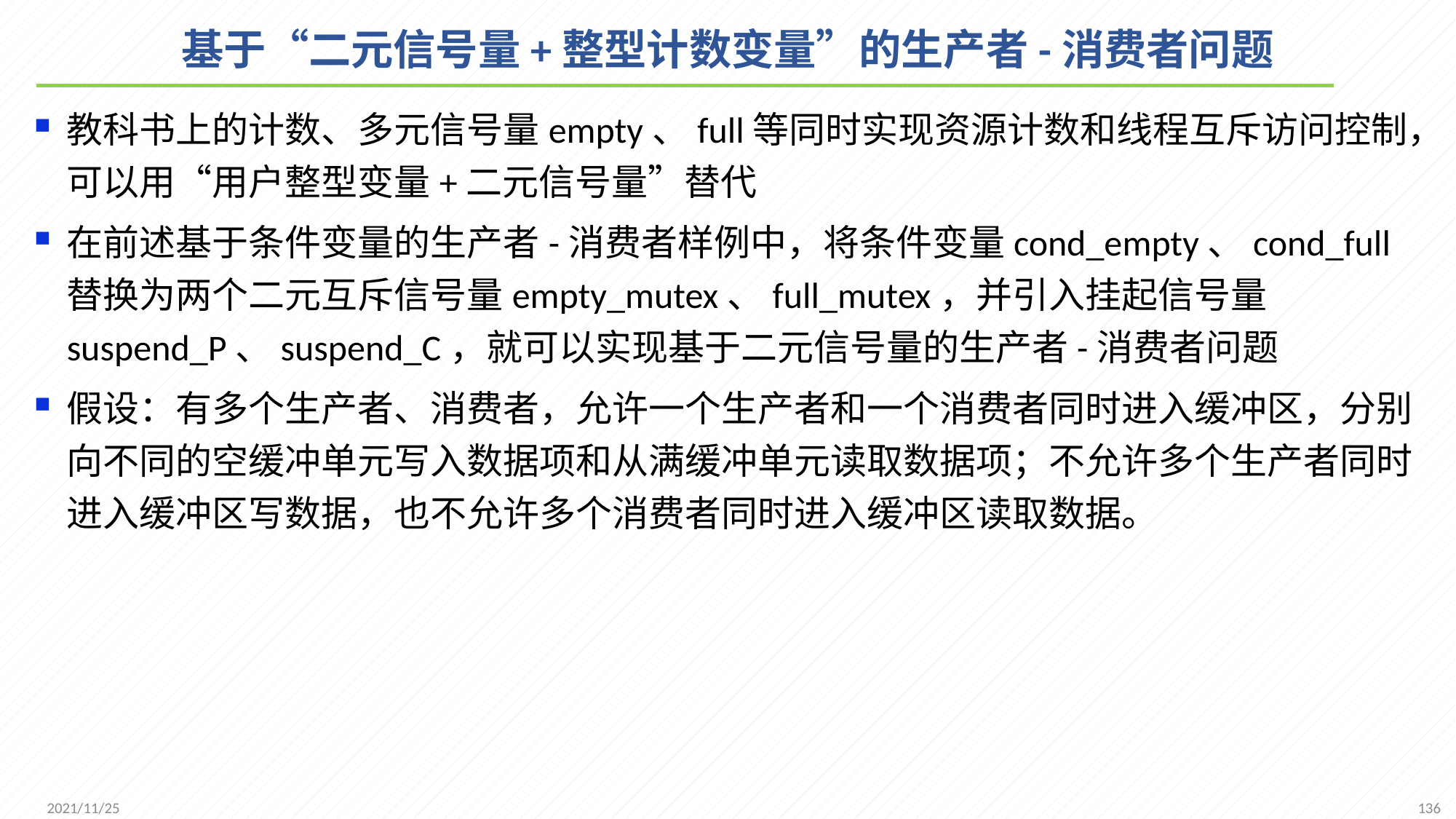

# 基于“二元信号量+整型计数变量”的生产者-消费者问题
教科书上的计数、多元信号量empty、full等同时实现资源计数和线程互斥访问控制，可以用“用户整型变量+二元信号量”替代
在前述基于条件变量的生产者-消费者样例中，将条件变量cond_empty、cond_full替换为两个二元互斥信号量empty_mutex、full_mutex，并引入挂起信号量suspend_P、suspend_C，就可以实现基于二元信号量的生产者-消费者问题
假设：有多个生产者、消费者，允许一个生产者和一个消费者同时进入缓冲区，分别向不同的空缓冲单元写入数据项和从满缓冲单元读取数据项；不允许多个生产者同时进入缓冲区写数据，也不允许多个消费者同时进入缓冲区读取数据。
136
2021/11/25